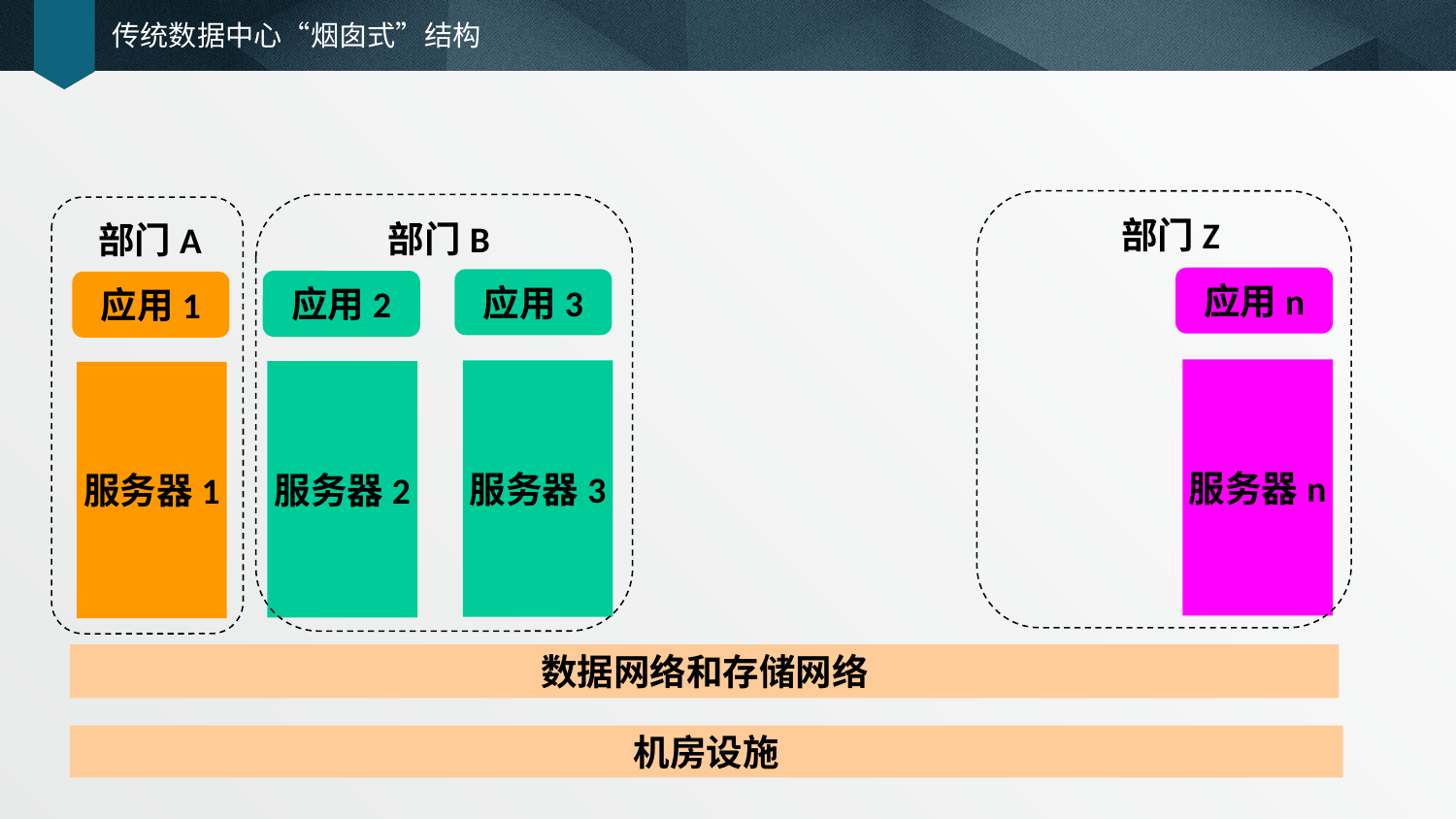

# 传统数据中心“烟囱式”结构

部门Z
部门B
部门A
应用n
应用3
应用2
应用1
服务器n
服务器3
服务器2
服务器1
数据网络和存储网络
机房设施